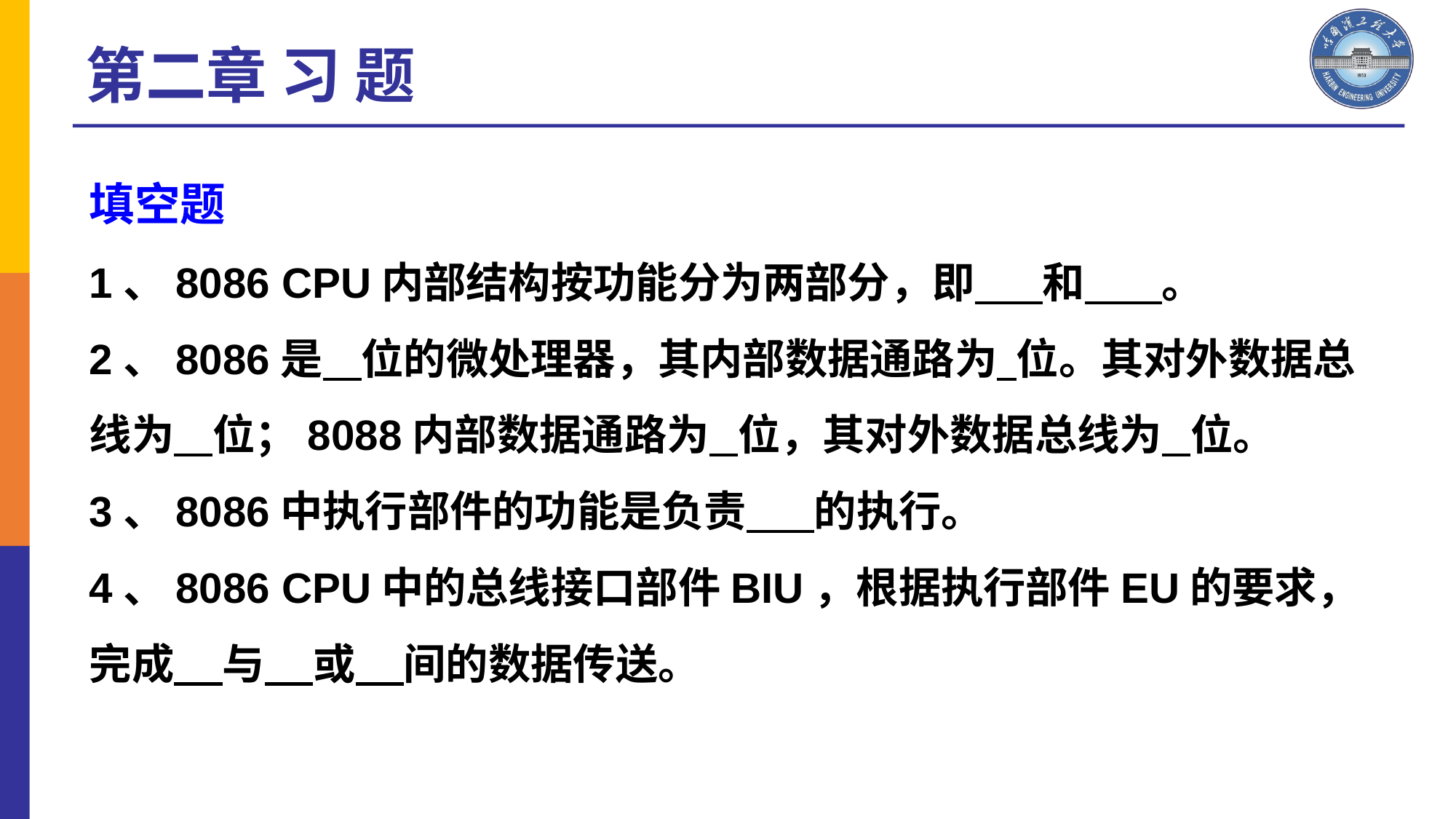

第二章 习 题
填空题
1、8086 CPU内部结构按功能分为两部分，即       和        。
2、8086是    位的微处理器，其内部数据通路为  位。其对外数据总线为    位；8088内部数据通路为   位，其对外数据总线为   位。
3、8086中执行部件的功能是负责       的执行。
4、8086 CPU中的总线接口部件BIU，根据执行部件EU的要求，完成     与     或     间的数据传送。